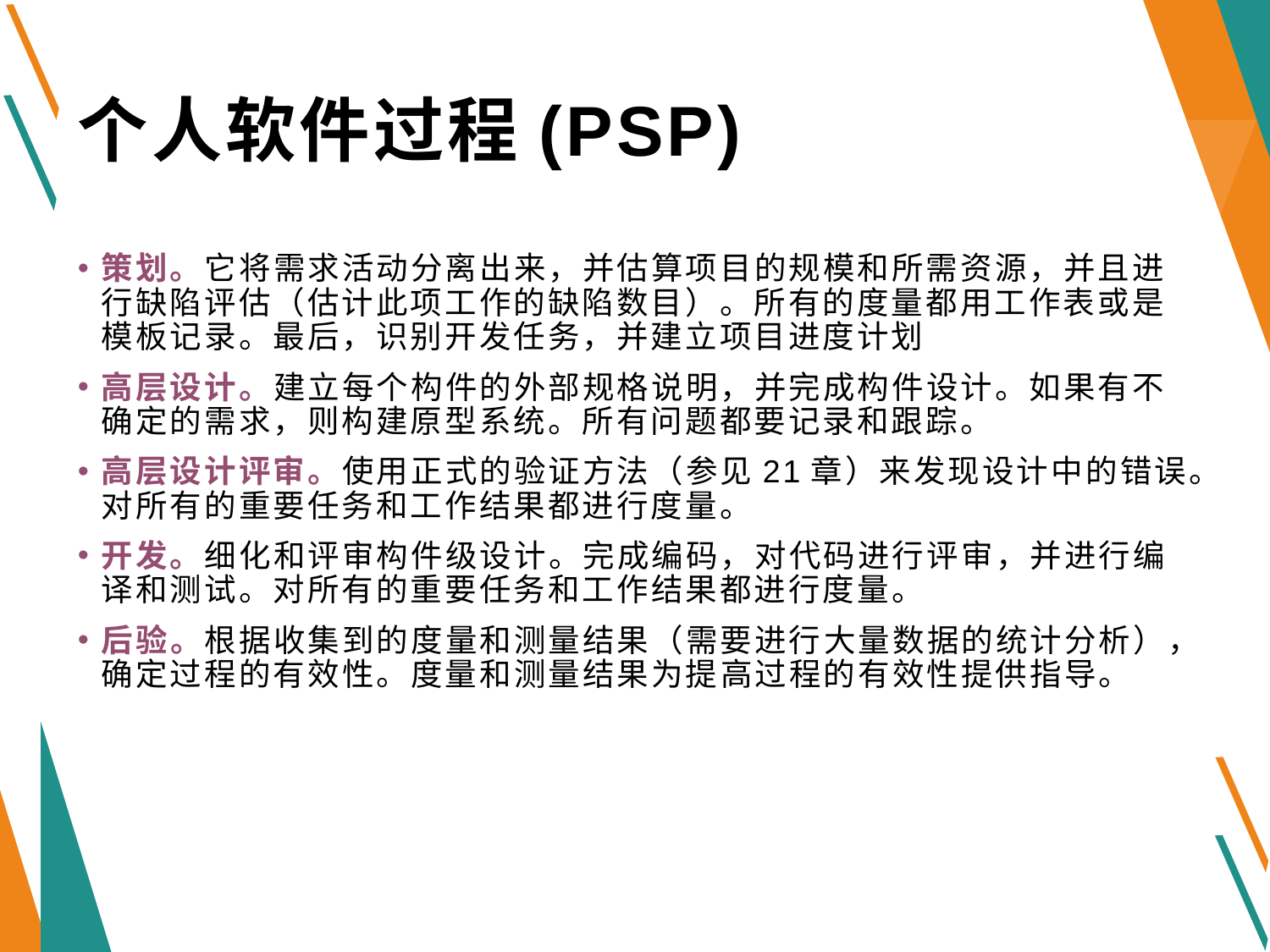

# 个人软件过程(PSP)
策划。它将需求活动分离出来，并估算项目的规模和所需资源，并且进行缺陷评估（估计此项工作的缺陷数目）。所有的度量都用工作表或是模板记录。最后，识别开发任务，并建立项目进度计划
高层设计。建立每个构件的外部规格说明，并完成构件设计。如果有不确定的需求，则构建原型系统。所有问题都要记录和跟踪。
高层设计评审。使用正式的验证方法（参见21章）来发现设计中的错误。对所有的重要任务和工作结果都进行度量。
开发。细化和评审构件级设计。完成编码，对代码进行评审，并进行编译和测试。对所有的重要任务和工作结果都进行度量。
后验。根据收集到的度量和测量结果（需要进行大量数据的统计分析），确定过程的有效性。度量和测量结果为提高过程的有效性提供指导。

38